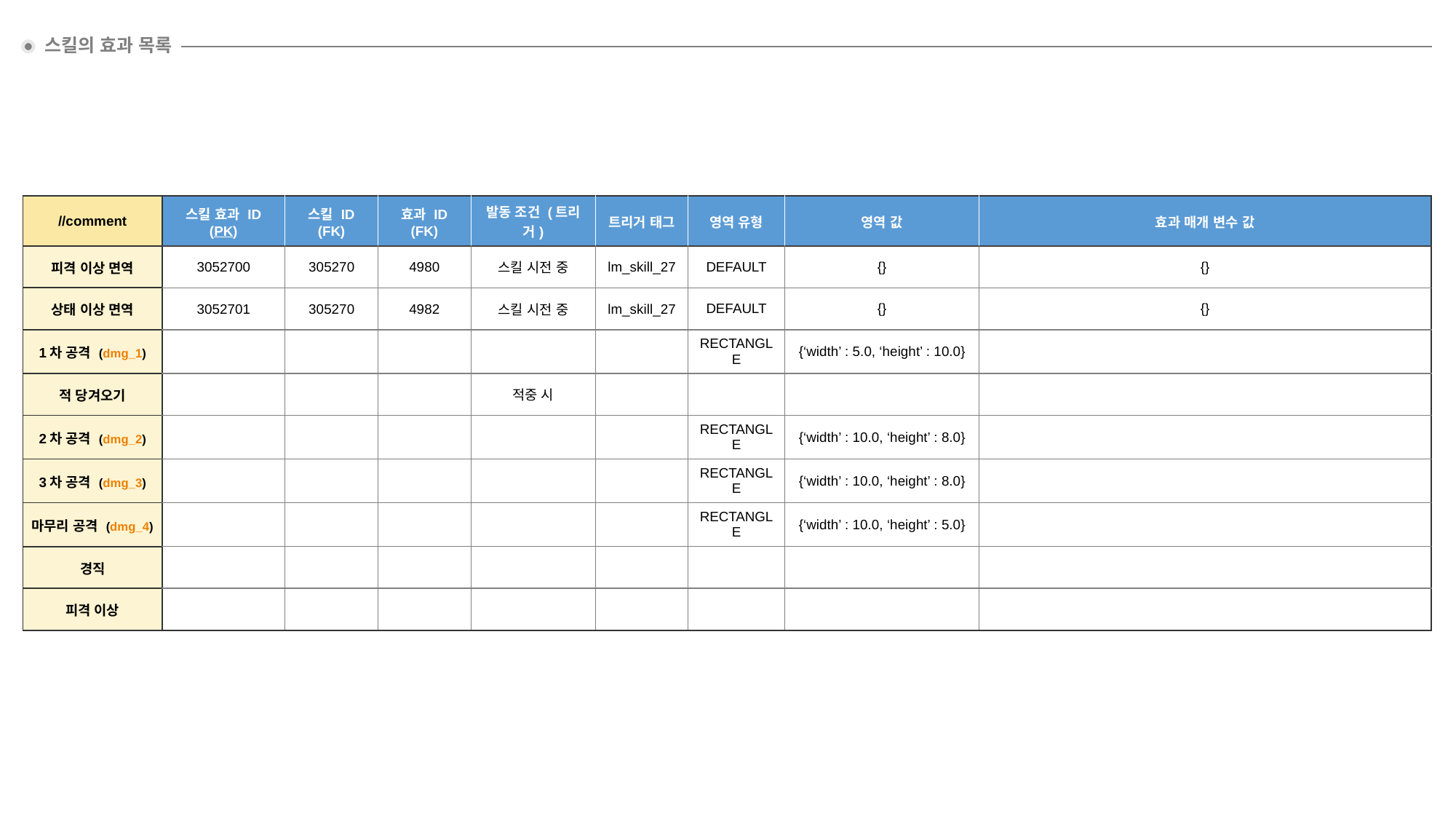

스킬의 효과 목록

| //comment | 스킬 효과 ID (PK) | 스킬 ID (FK) | 효과 ID (FK) | 발동 조건 (트리거) | 트리거 태그 | 영역 유형 | 영역 값 | 효과 매개 변수 값 |
| --- | --- | --- | --- | --- | --- | --- | --- | --- |
| 피격 이상 면역 | 3052700 | 305270 | 4980 | 스킬 시전 중 | lm\_skill\_27 | DEFAULT | {} | {} |
| 상태 이상 면역 | 3052701 | 305270 | 4982 | 스킬 시전 중 | lm\_skill\_27 | DEFAULT | {} | {} |
| 1차 공격 (dmg\_1) |  |  |  |  |  | RECTANGLE | {‘width’ : 5.0, ‘height’ : 10.0} |  |
| 적 당겨오기 |  |  |  | 적중 시 |  |  |  |  |
| 2차 공격 (dmg\_2) |  |  |  |  |  | RECTANGLE | {‘width’ : 10.0, ‘height’ : 8.0} |  |
| 3차 공격 (dmg\_3) |  |  |  |  |  | RECTANGLE | {‘width’ : 10.0, ‘height’ : 8.0} |  |
| 마무리 공격 (dmg\_4) |  |  |  |  |  | RECTANGLE | {‘width’ : 10.0, ‘height’ : 5.0} |  |
| 경직 |  |  |  |  |  |  |  |  |
| 피격 이상 |  |  |  |  |  |  |  |  |